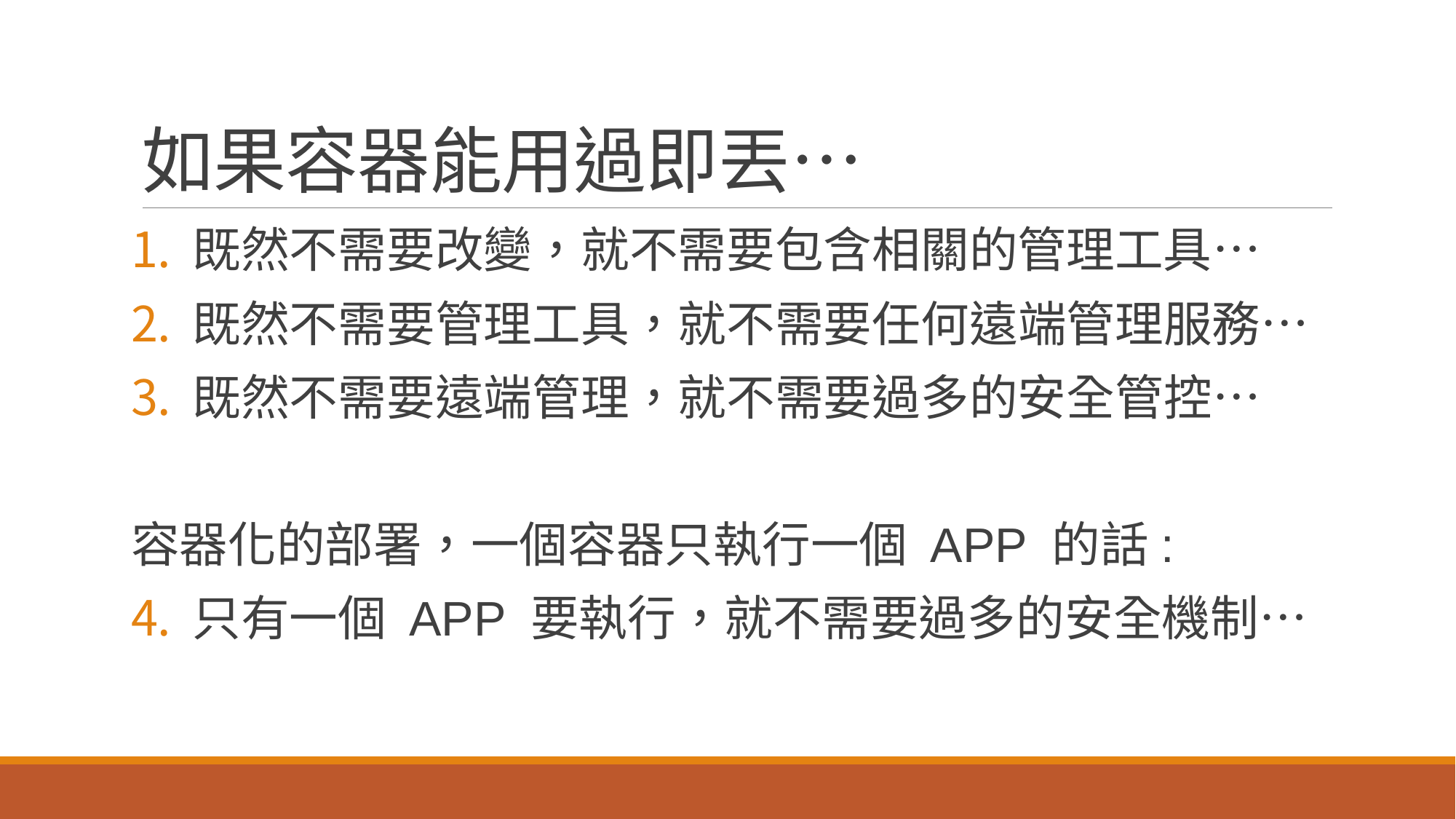

# 如果容器能用過即丟…
既然不需要改變，就不需要包含相關的管理工具…
既然不需要管理工具，就不需要任何遠端管理服務…
既然不需要遠端管理，就不需要過多的安全管控…

容器化的部署，一個容器只執行一個 APP 的話:
只有一個 APP 要執行，就不需要過多的安全機制…